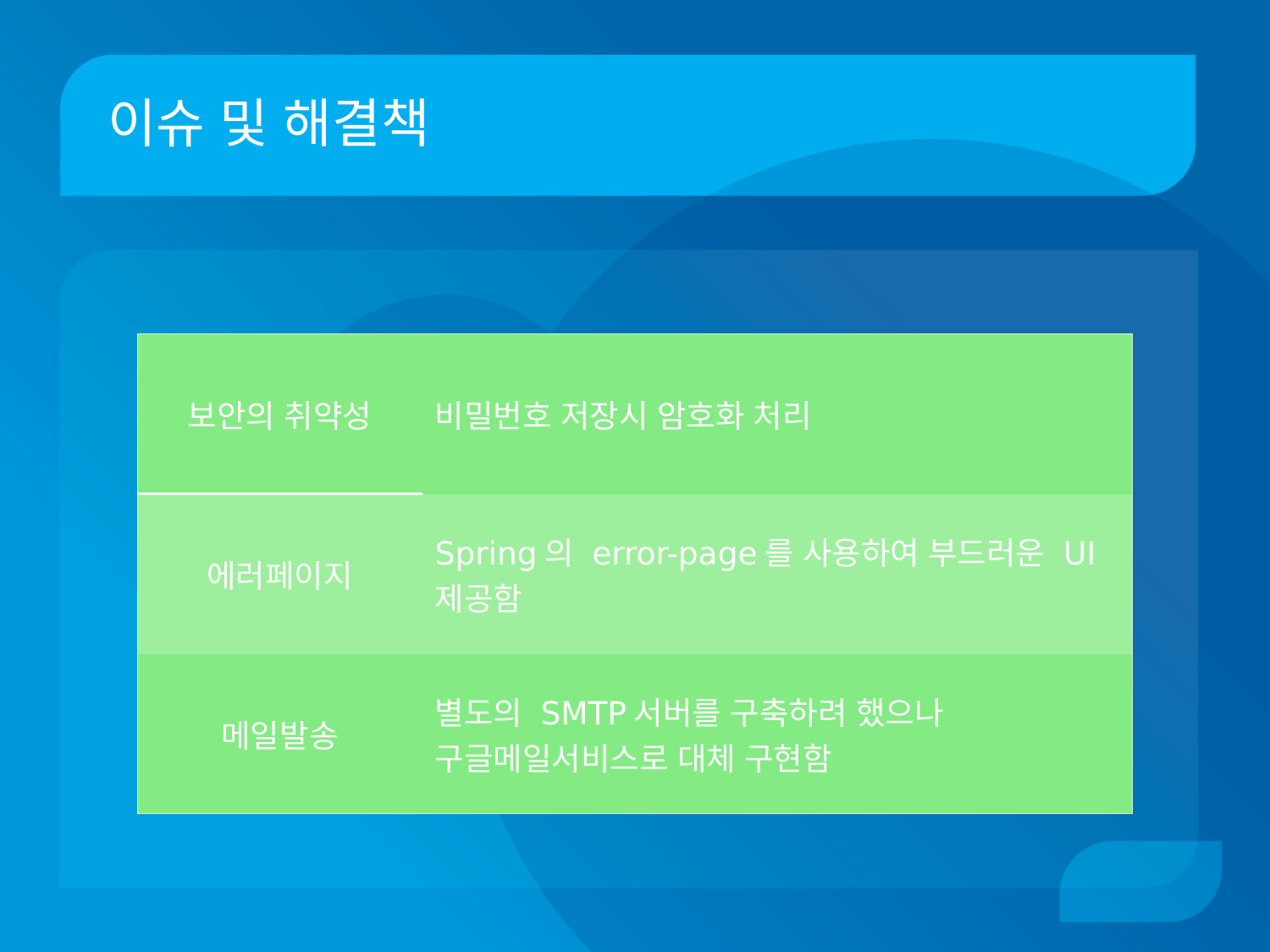

# 이슈 및 해결책
| 보안의 취약성 | 비밀번호 저장시 암호화 처리 |
| --- | --- |
| 에러페이지 | Spring의 error-page를 사용하여 부드러운 UI 제공함 |
| 메일발송 | 별도의 SMTP서버를 구축하려 했으나 구글메일서비스로 대체 구현함 |